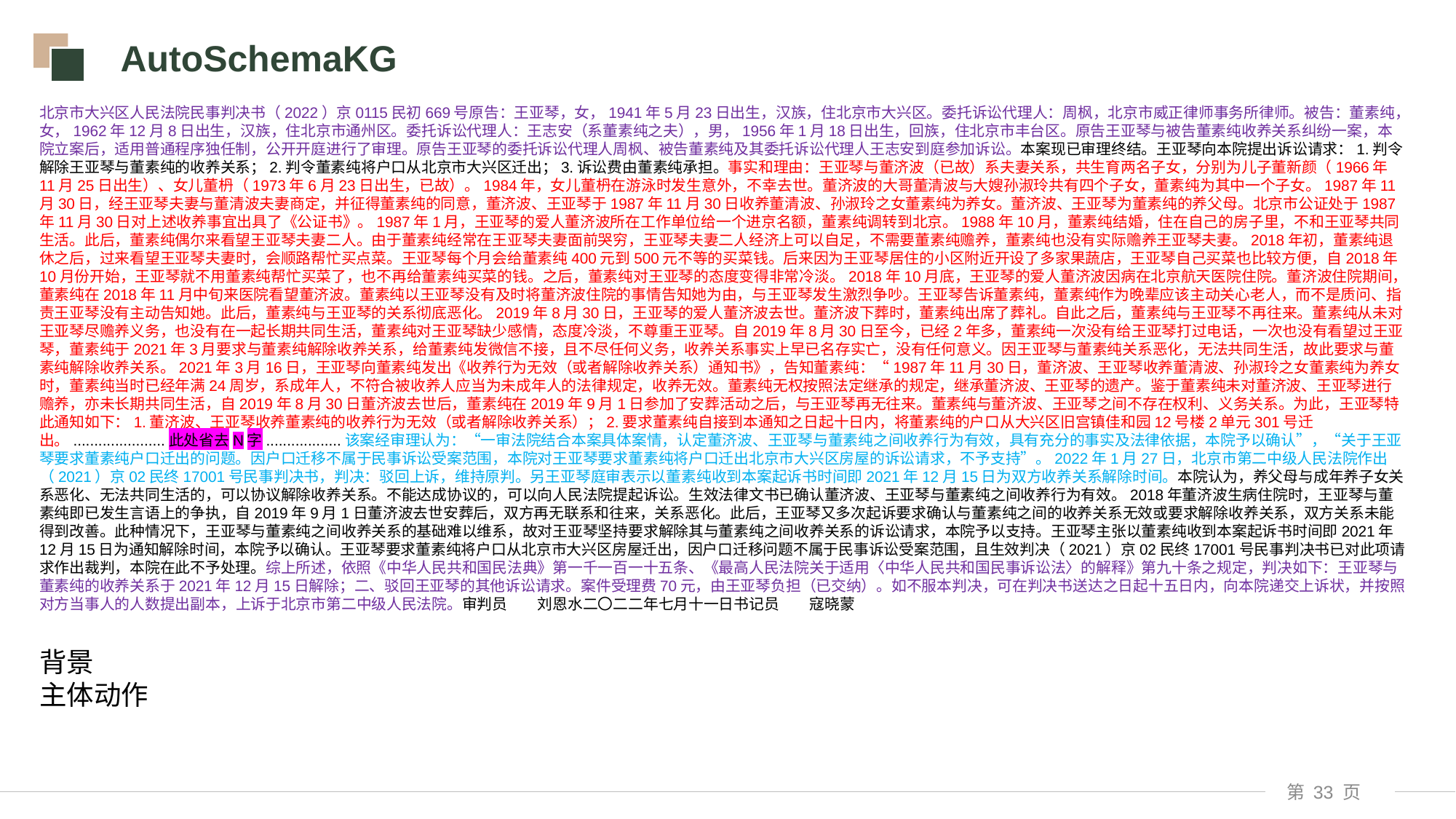

AutoSchemaKG
北京市大兴区人民法院民事判决书（2022）京0115民初669号原告：王亚琴，女，1941年5月23日出生，汉族，住北京市大兴区。委托诉讼代理人：周枫，北京市威正律师事务所律师。被告：董素纯，女，1962年12月8日出生，汉族，住北京市通州区。委托诉讼代理人：王志安（系董素纯之夫），男，1956年1月18日出生，回族，住北京市丰台区。原告王亚琴与被告董素纯收养关系纠纷一案，本院立案后，适用普通程序独任制，公开开庭进行了审理。原告王亚琴的委托诉讼代理人周枫、被告董素纯及其委托诉讼代理人王志安到庭参加诉讼。本案现已审理终结。王亚琴向本院提出诉讼请求：1.判令解除王亚琴与董素纯的收养关系；2.判令董素纯将户口从北京市大兴区迁出；3.诉讼费由董素纯承担。事实和理由：王亚琴与董济波（已故）系夫妻关系，共生育两名子女，分别为儿子董新颜（1966年11月25日出生）、女儿董枬（1973年6月23日出生，已故）。1984年，女儿董枬在游泳时发生意外，不幸去世。董济波的大哥董清波与大嫂孙淑玲共有四个子女，董素纯为其中一个子女。1987年11月30日，经王亚琴夫妻与董清波夫妻商定，并征得董素纯的同意，董济波、王亚琴于1987年11月30日收养董清波、孙淑玲之女董素纯为养女。董济波、王亚琴为董素纯的养父母。北京市公证处于1987年11月30日对上述收养事宜出具了《公证书》。1987年1月，王亚琴的爱人董济波所在工作单位给一个进京名额，董素纯调转到北京。1988年10月，董素纯结婚，住在自己的房子里，不和王亚琴共同生活。此后，董素纯偶尔来看望王亚琴夫妻二人。由于董素纯经常在王亚琴夫妻面前哭穷，王亚琴夫妻二人经济上可以自足，不需要董素纯赡养，董素纯也没有实际赡养王亚琴夫妻。2018年初，董素纯退休之后，过来看望王亚琴夫妻时，会顺路帮忙买点菜。王亚琴每个月会给董素纯400元到500元不等的买菜钱。后来因为王亚琴居住的小区附近开设了多家果蔬店，王亚琴自己买菜也比较方便，自2018年10月份开始，王亚琴就不用董素纯帮忙买菜了，也不再给董素纯买菜的钱。之后，董素纯对王亚琴的态度变得非常冷淡。2018年10月底，王亚琴的爱人董济波因病在北京航天医院住院。董济波住院期间，董素纯在2018年11月中旬来医院看望董济波。董素纯以王亚琴没有及时将董济波住院的事情告知她为由，与王亚琴发生激烈争吵。王亚琴告诉董素纯，董素纯作为晚辈应该主动关心老人，而不是质问、指责王亚琴没有主动告知她。此后，董素纯与王亚琴的关系彻底恶化。2019年8月30日，王亚琴的爱人董济波去世。董济波下葬时，董素纯出席了葬礼。自此之后，董素纯与王亚琴不再往来。董素纯从未对王亚琴尽赡养义务，也没有在一起长期共同生活，董素纯对王亚琴缺少感情，态度冷淡，不尊重王亚琴。自2019年8月30日至今，已经2年多，董素纯一次没有给王亚琴打过电话，一次也没有看望过王亚琴，董素纯于2021年3月要求与董素纯解除收养关系，给董素纯发微信不接，且不尽任何义务，收养关系事实上早已名存实亡，没有任何意义。因王亚琴与董素纯关系恶化，无法共同生活，故此要求与董素纯解除收养关系。2021年3月16日，王亚琴向董素纯发出《收养行为无效（或者解除收养关系）通知书》，告知董素纯：“1987年11月30日，董济波、王亚琴收养董清波、孙淑玲之女董素纯为养女时，董素纯当时已经年满24周岁，系成年人，不符合被收养人应当为未成年人的法律规定，收养无效。董素纯无权按照法定继承的规定，继承董济波、王亚琴的遗产。鉴于董素纯未对董济波、王亚琴进行赡养，亦未长期共同生活，自2019年8月30日董济波去世后，董素纯在2019年9月1日参加了安葬活动之后，与王亚琴再无往来。董素纯与董济波、王亚琴之间不存在权利、义务关系。为此，王亚琴特此通知如下：1.董济波、王亚琴收养董素纯的收养行为无效（或者解除收养关系）；2.要求董素纯自接到本通知之日起十日内，将董素纯的户口从大兴区旧宫镇佳和园12号楼2单元301号迁出。......................此处省去N字..................该案经审理认为：“一审法院结合本案具体案情，认定董济波、王亚琴与董素纯之间收养行为有效，具有充分的事实及法律依据，本院予以确认”，“关于王亚琴要求董素纯户口迁出的问题。因户口迁移不属于民事诉讼受案范围，本院对王亚琴要求董素纯将户口迁出北京市大兴区房屋的诉讼请求，不予支持”。2022年1月27日，北京市第二中级人民法院作出（2021）京02民终17001号民事判决书，判决：驳回上诉，维持原判。另王亚琴庭审表示以董素纯收到本案起诉书时间即2021年12月15日为双方收养关系解除时间。本院认为，养父母与成年养子女关系恶化、无法共同生活的，可以协议解除收养关系。不能达成协议的，可以向人民法院提起诉讼。生效法律文书已确认董济波、王亚琴与董素纯之间收养行为有效。2018年董济波生病住院时，王亚琴与董素纯即已发生言语上的争执，自2019年9月1日董济波去世安葬后，双方再无联系和往来，关系恶化。此后，王亚琴又多次起诉要求确认与董素纯之间的收养关系无效或要求解除收养关系，双方关系未能得到改善。此种情况下，王亚琴与董素纯之间收养关系的基础难以维系，故对王亚琴坚持要求解除其与董素纯之间收养关系的诉讼请求，本院予以支持。王亚琴主张以董素纯收到本案起诉书时间即2021年12月15日为通知解除时间，本院予以确认。王亚琴要求董素纯将户口从北京市大兴区房屋迁出，因户口迁移问题不属于民事诉讼受案范围，且生效判决（2021）京02民终17001号民事判决书已对此项请求作出裁判，本院在此不予处理。综上所述，依照《中华人民共和国民法典》第一千一百一十五条、《最高人民法院关于适用〈中华人民共和国民事诉讼法〉的解释》第九十条之规定，判决如下：王亚琴与董素纯的收养关系于2021年12月15日解除；二、驳回王亚琴的其他诉讼请求。案件受理费70元，由王亚琴负担（已交纳）。如不服本判决，可在判决书送达之日起十五日内，向本院递交上诉状，并按照对方当事人的人数提出副本，上诉于北京市第二中级人民法院。审判员　　刘恩水二〇二二年七月十一日书记员　　寇晓蒙

背景
主体动作

第 33 页